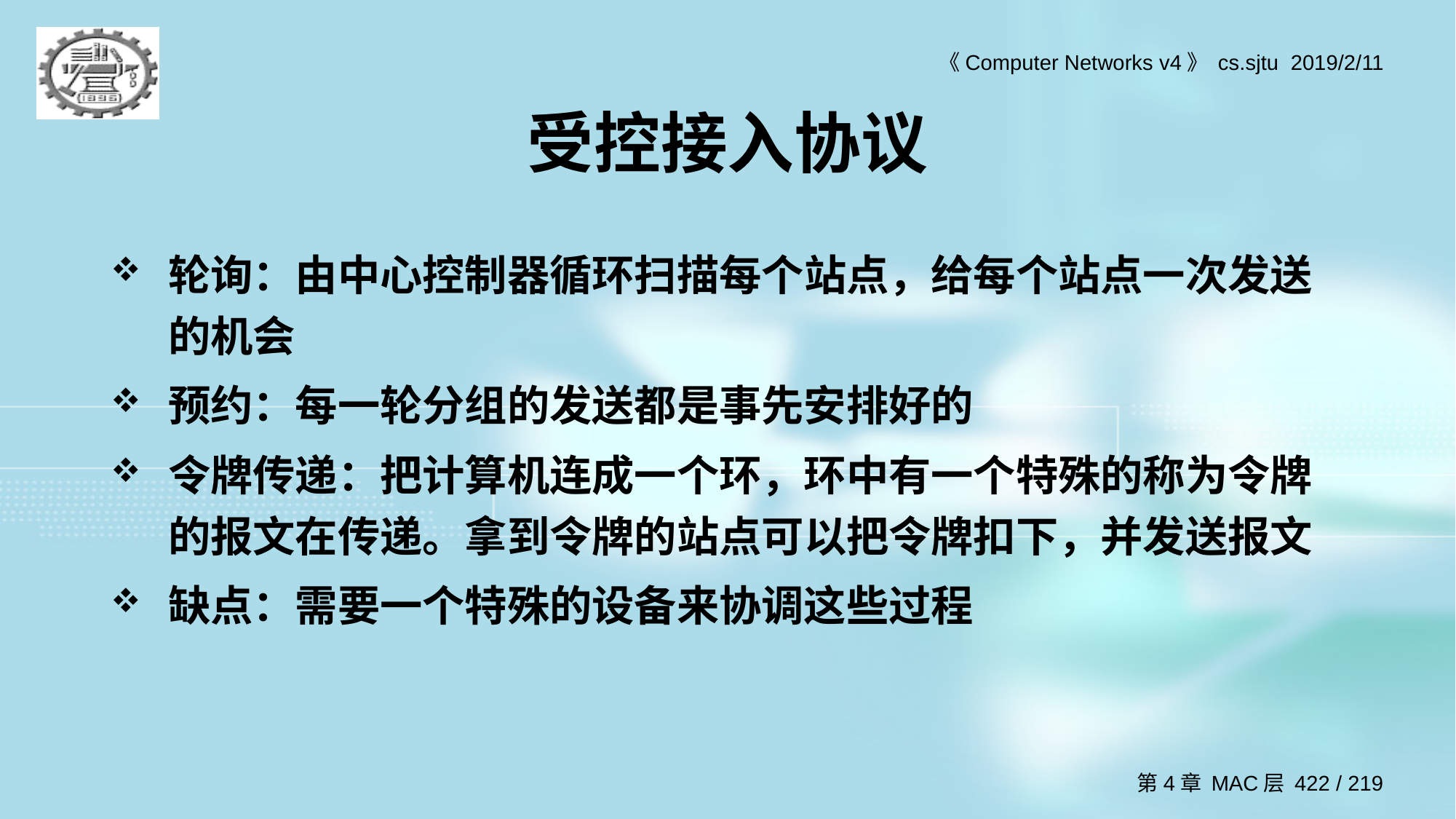

# 受控接入协议
轮询：由中心控制器循环扫描每个站点，给每个站点一次发送的机会
预约：每一轮分组的发送都是事先安排好的
令牌传递：把计算机连成一个环，环中有一个特殊的称为令牌的报文在传递。拿到令牌的站点可以把令牌扣下，并发送报文
缺点：需要一个特殊的设备来协调这些过程